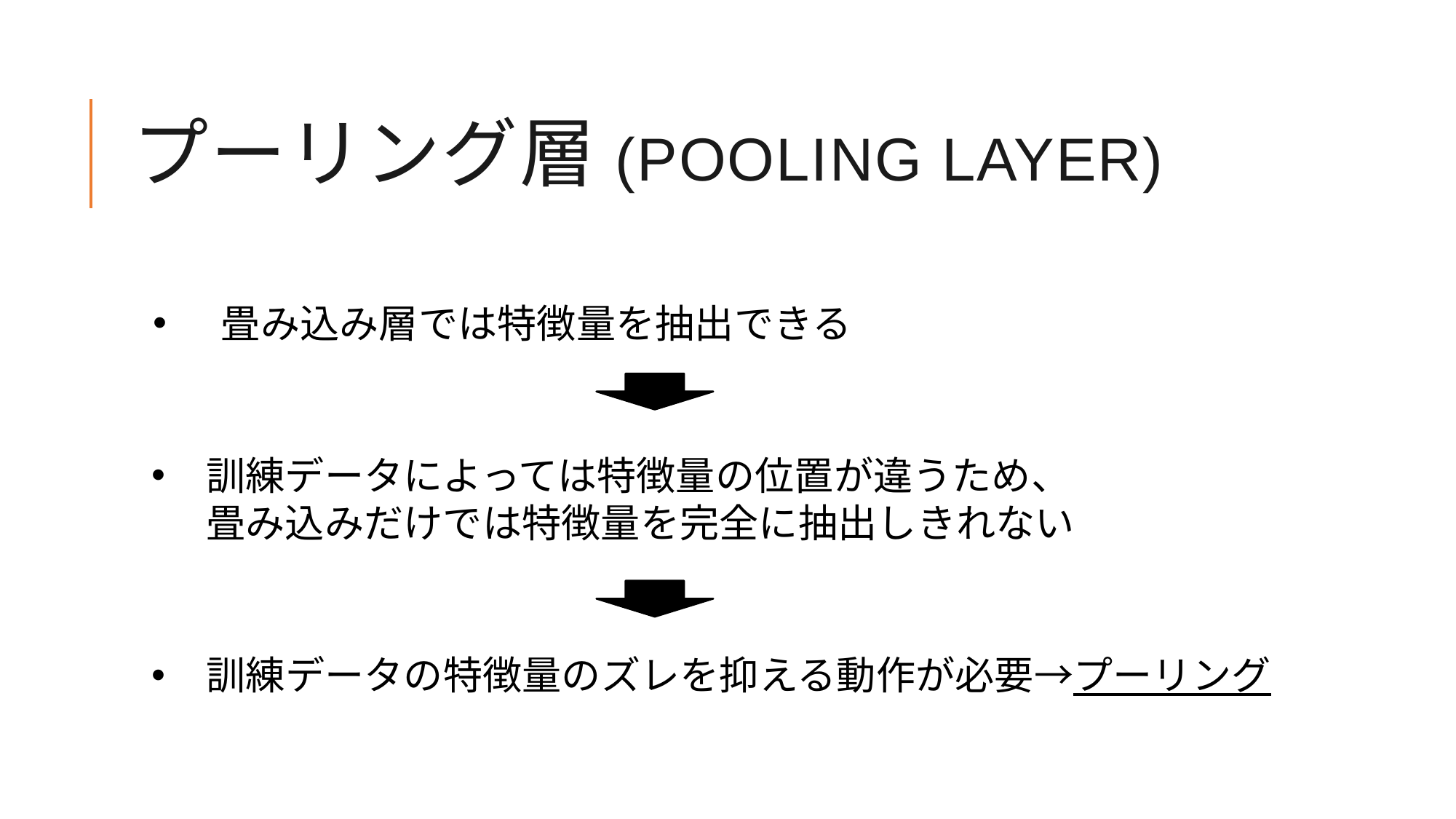

# プーリング層(Pooling Layer)
  畳み込み層では特徴量を抽出できる

訓練データによっては特徴量の位置が違うため、
畳み込みだけでは特徴量を完全に抽出しきれない

訓練データの特徴量のズレを抑える動作が必要→プーリング